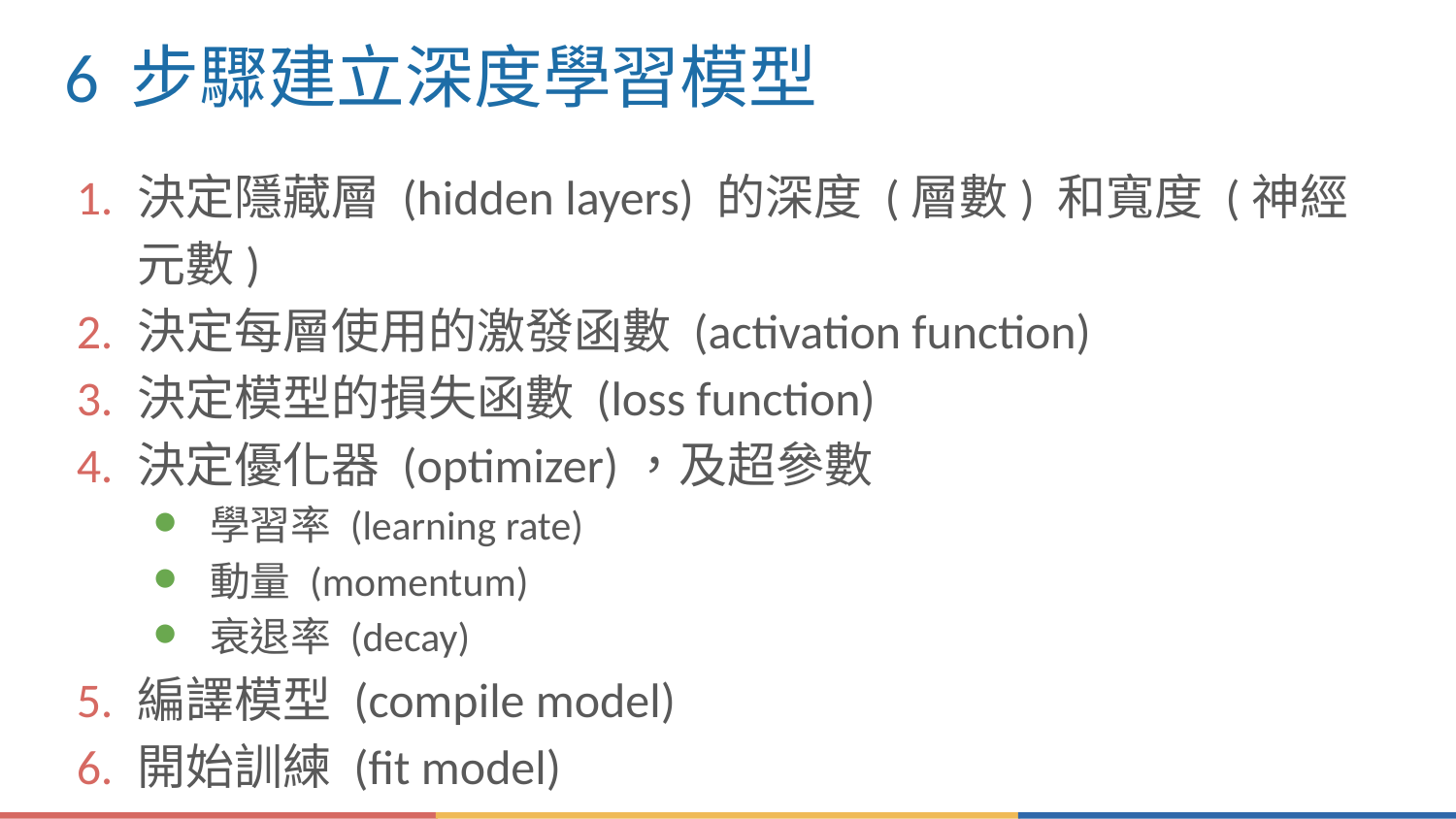

# 6 步驟建立深度學習模型
決定隱藏層 (hidden layers) 的深度 (層數) 和寬度 (神經元數)
決定每層使用的激發函數 (activation function)
決定模型的損失函數 (loss function)
決定優化器 (optimizer)，及超參數
學習率 (learning rate)
動量 (momentum)
衰退率 (decay)
編譯模型 (compile model)
開始訓練 (fit model)